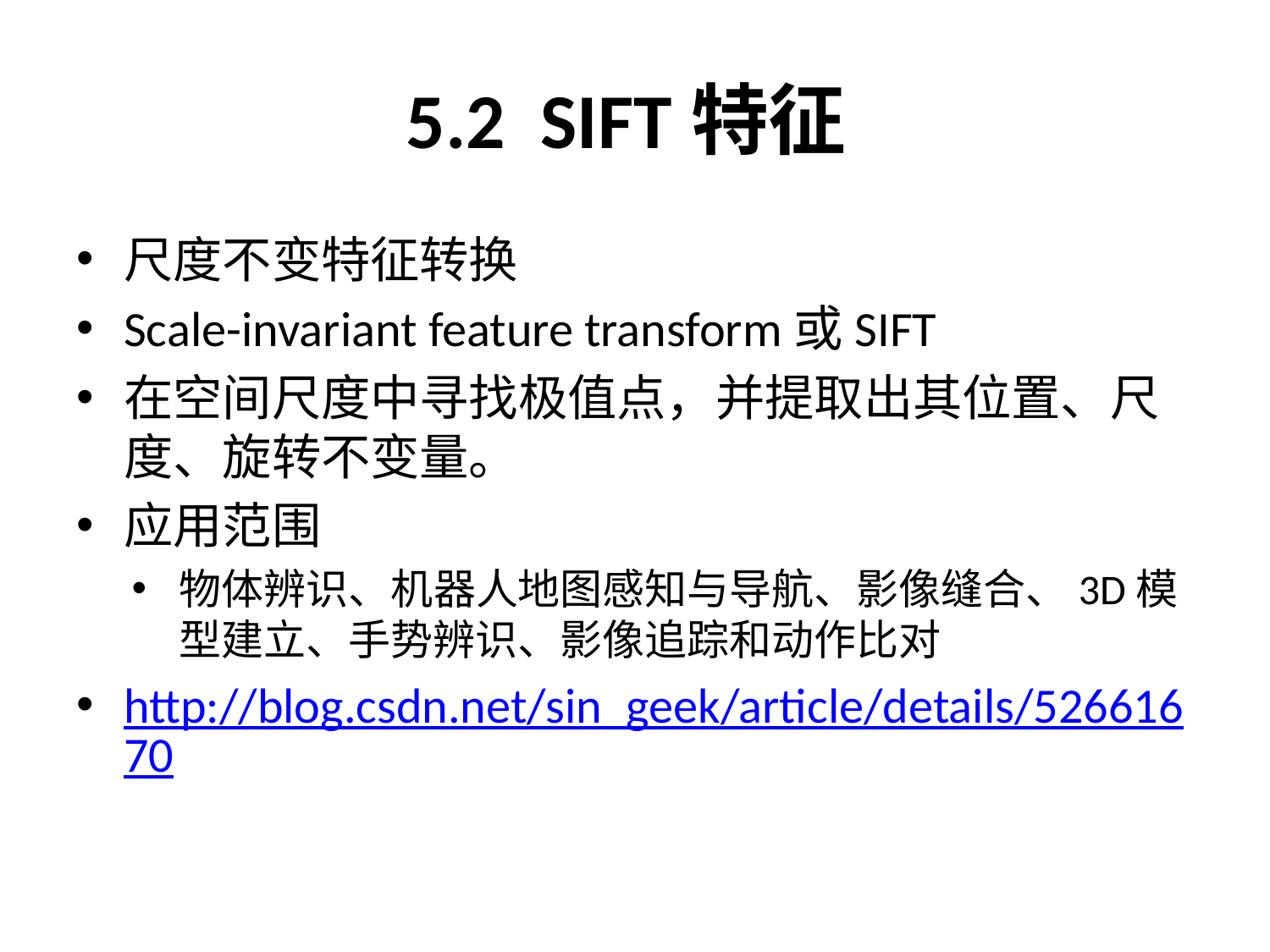

# 5.2  SIFT特征
尺度不变特征转换
Scale-invariant feature transform或SIFT
在空间尺度中寻找极值点，并提取出其位置、尺度、旋转不变量。
应用范围
物体辨识、机器人地图感知与导航、影像缝合、3D模型建立、手势辨识、影像追踪和动作比对
http://blog.csdn.net/sin_geek/article/details/52661670